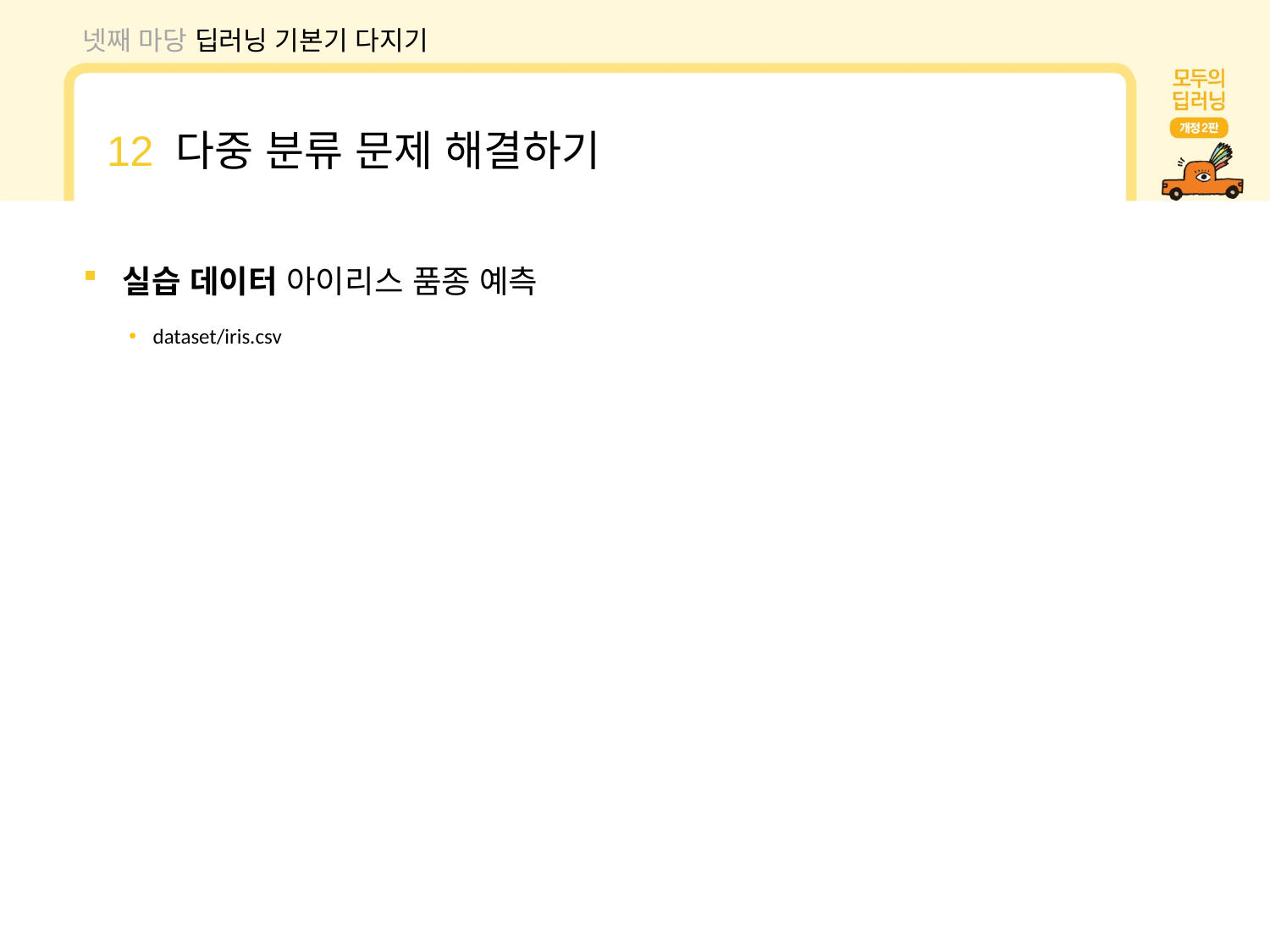

넷째 마당 딥러닝 기본기 다지기
12 다중 분류 문제 해결하기
실습 데이터 아이리스 품종 예측
dataset/iris.csv